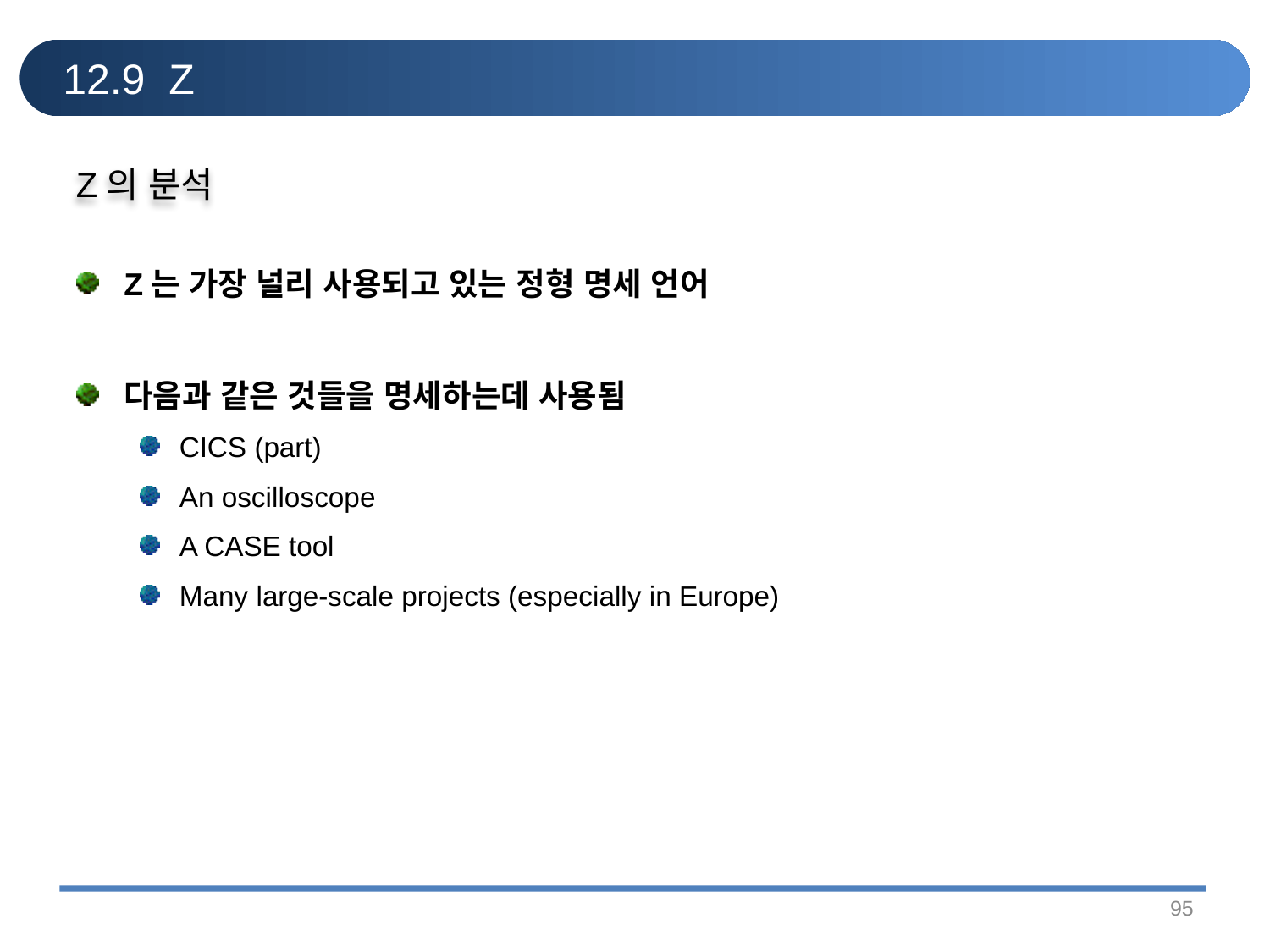

# 12.9  Z
Z의 분석
Z는 가장 널리 사용되고 있는 정형 명세 언어

다음과 같은 것들을 명세하는데 사용됨
CICS (part)
An oscilloscope
A CASE tool
Many large-scale projects (especially in Europe)
95